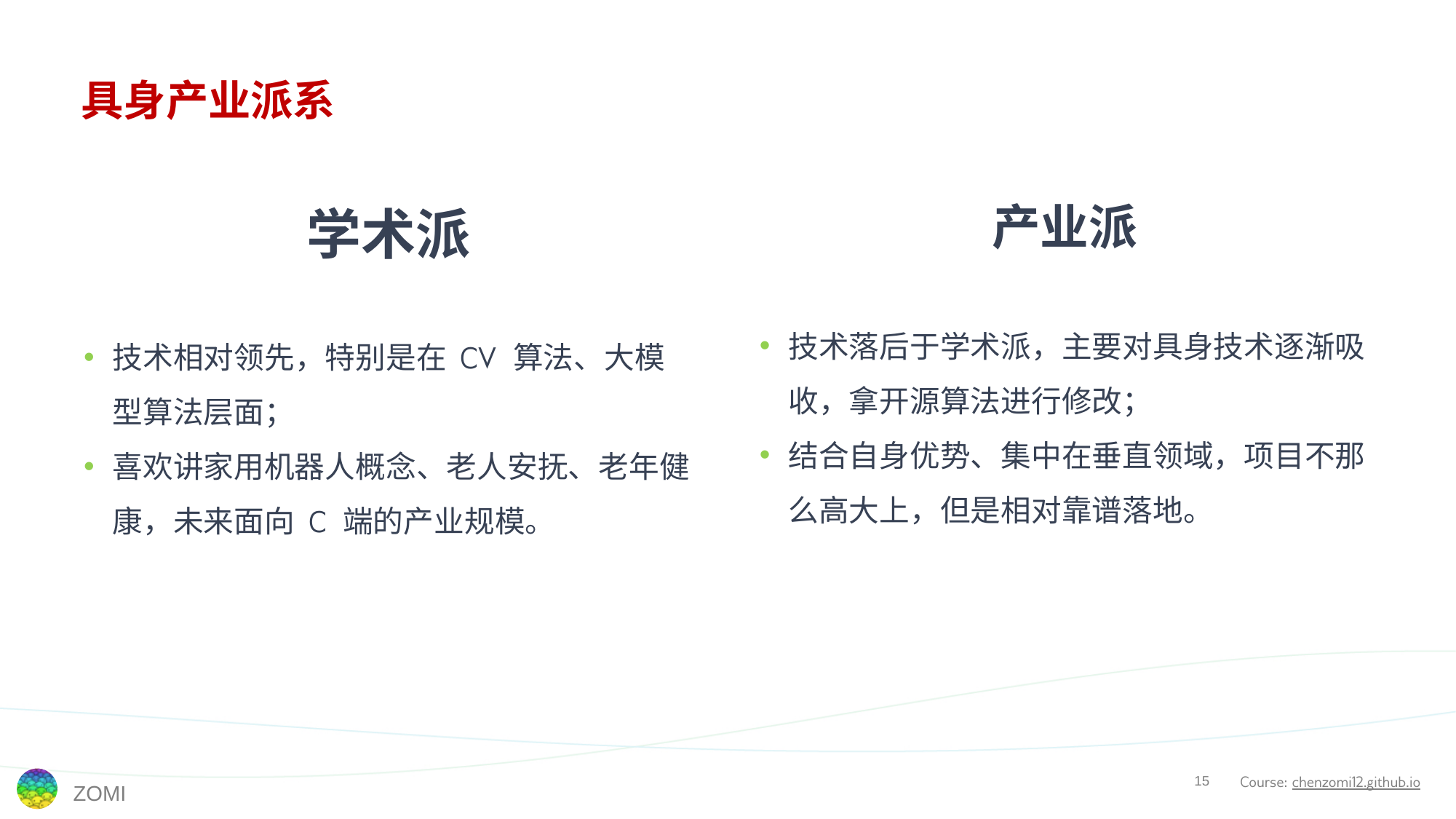

# 具身产业派系
学术派

技术相对领先，特别是在 CV 算法、大模型算法层面；
喜欢讲家用机器人概念、老人安抚、老年健康，未来面向 C 端的产业规模。
产业派

技术落后于学术派，主要对具身技术逐渐吸收，拿开源算法进行修改；
结合自身优势、集中在垂直领域，项目不那么高大上，但是相对靠谱落地。